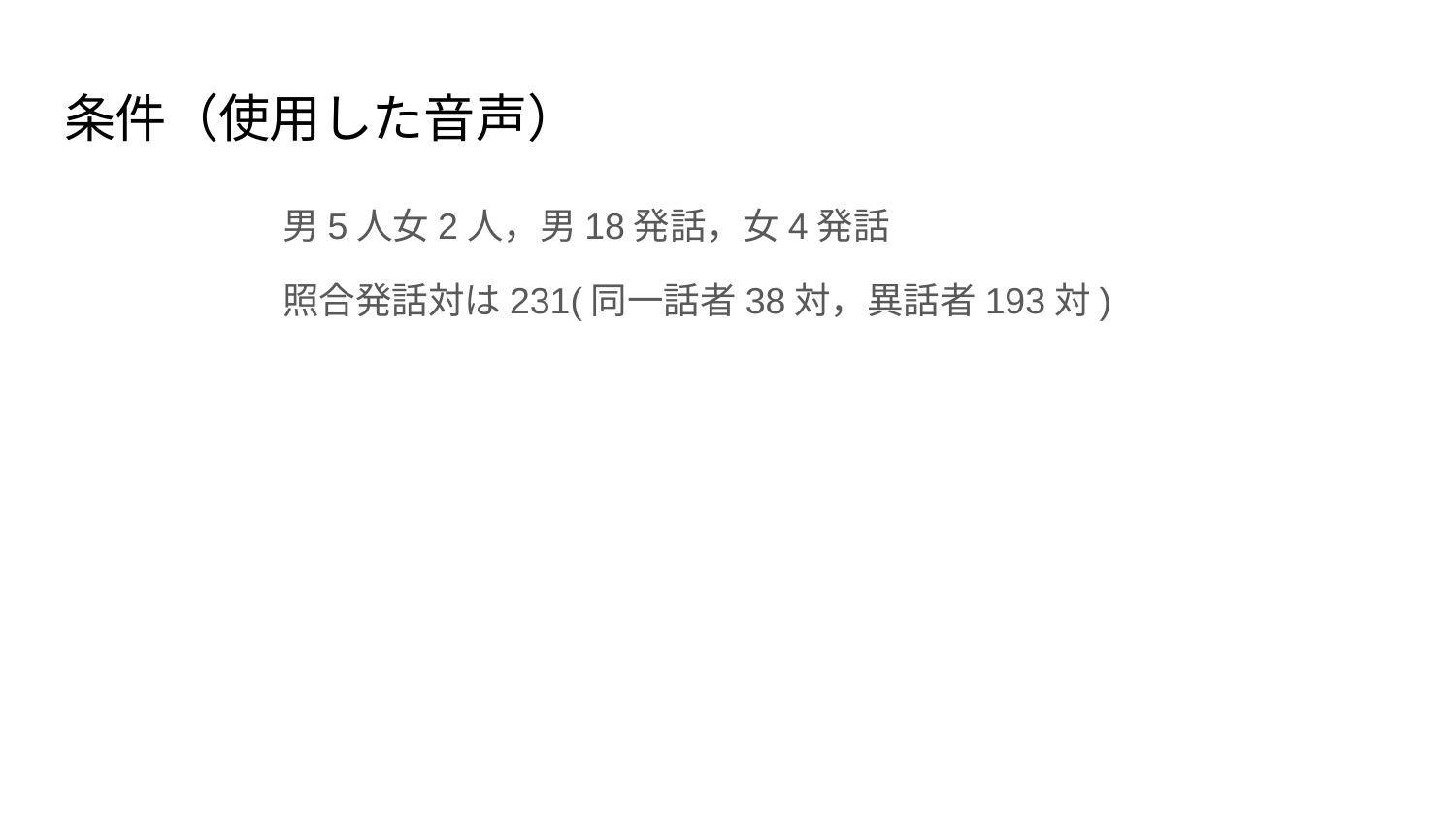

# 条件（使用した音声）
男5人女2人，男18発話，女4発話
照合発話対は231(同一話者38対，異話者193対)